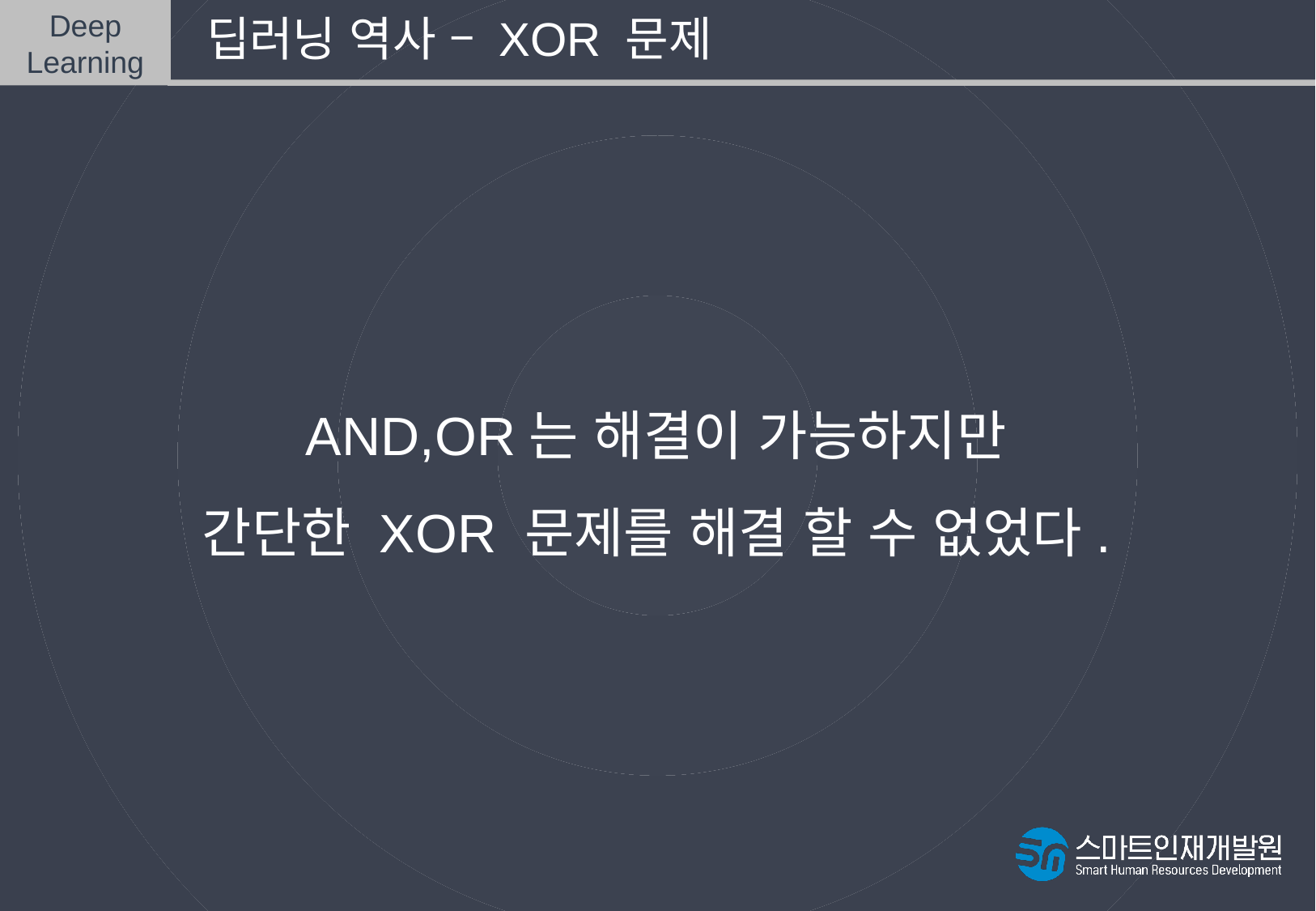

Deep
Learning
 딥러닝 역사 – XOR 문제

AND,OR는 해결이 가능하지만
간단한 XOR 문제를 해결 할 수 없었다.